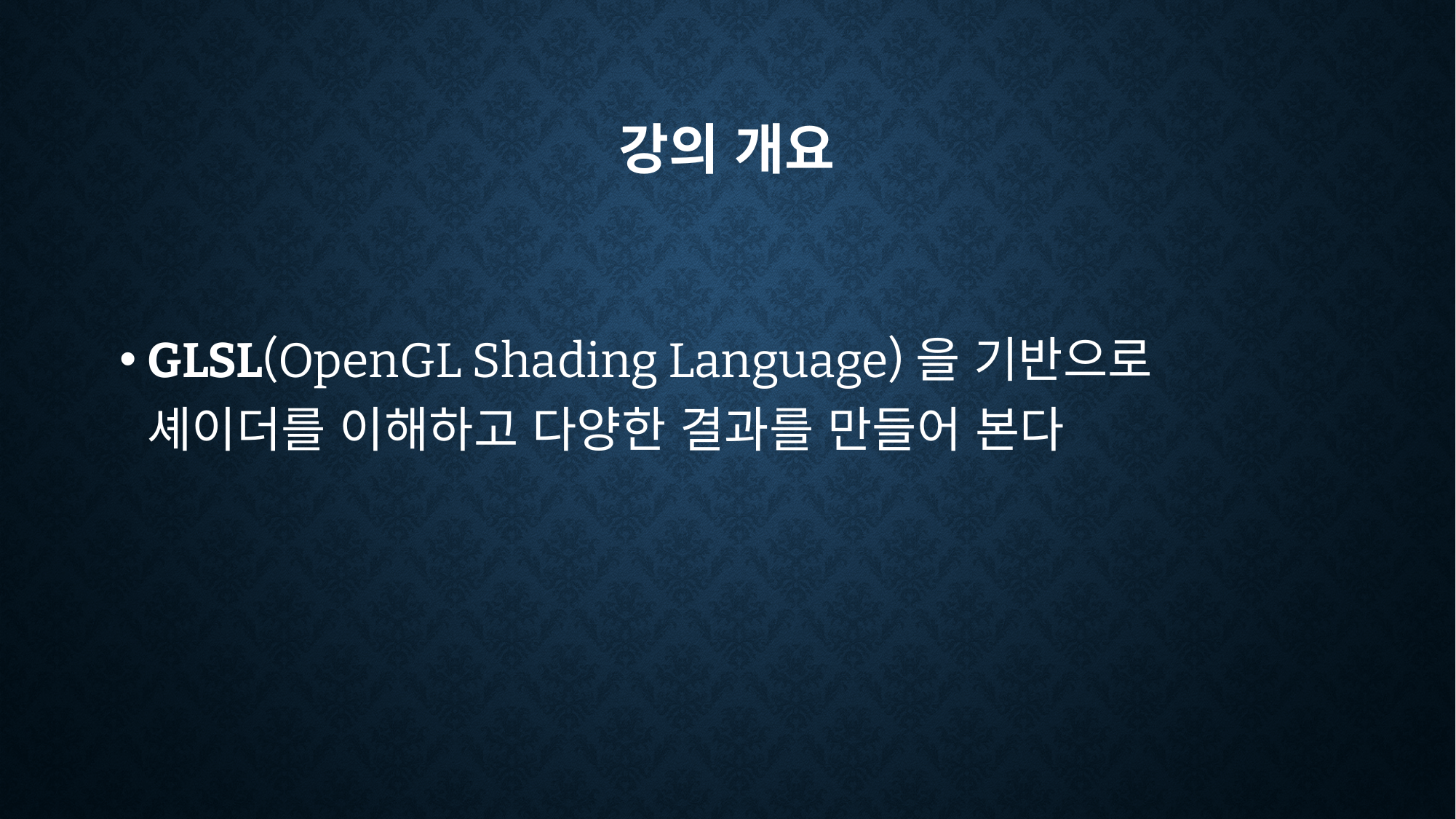

# 강의 개요
GLSL(OpenGL Shading Language)을 기반으로 셰이더를 이해하고 다양한 결과를 만들어 본다